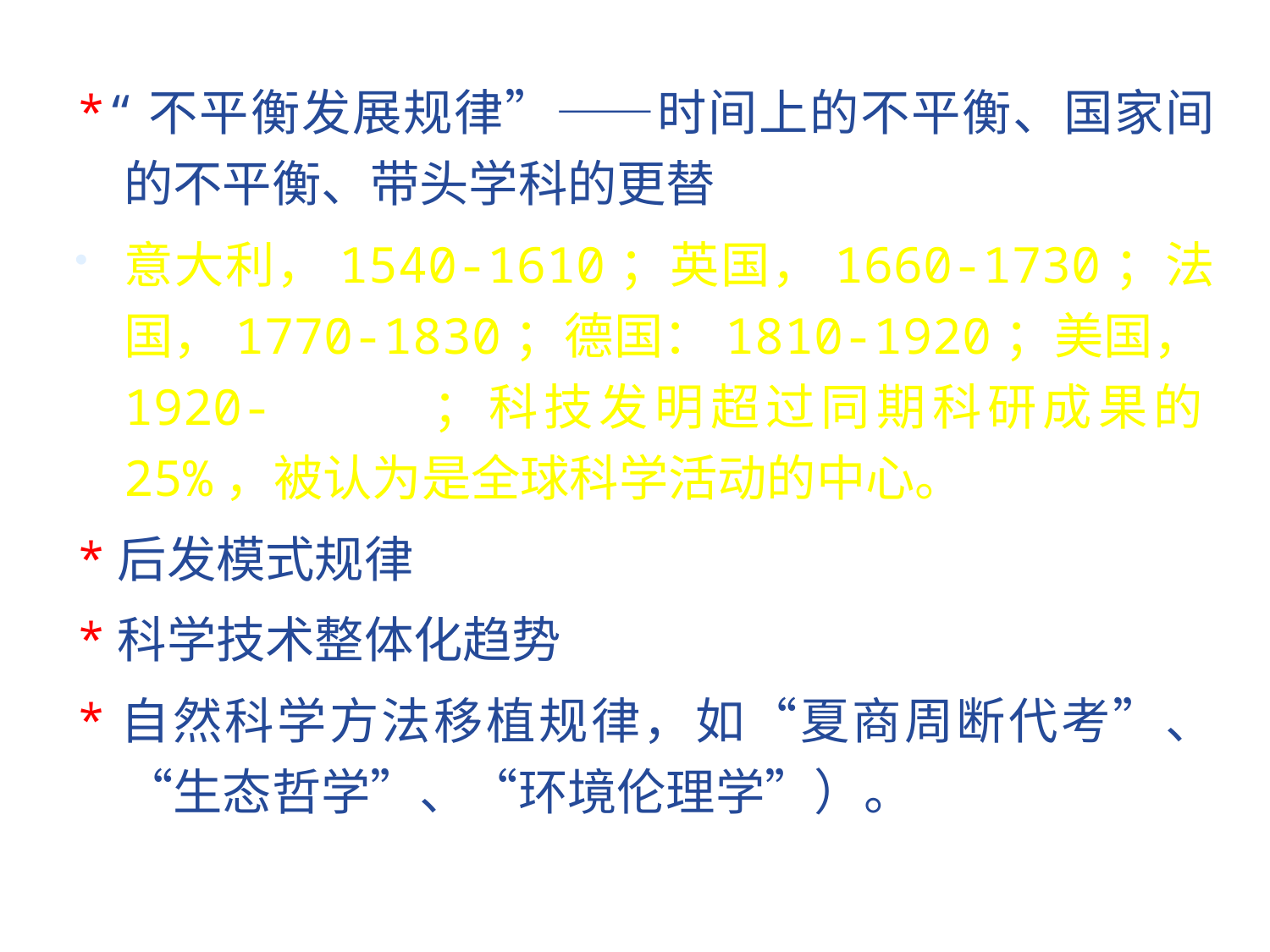

*“不平衡发展规律”——时间上的不平衡、国家间的不平衡、带头学科的更替
意大利，1540-1610；英国，1660-1730；法国，1770-1830；德国：1810-1920；美国，1920-    ；科技发明超过同期科研成果的25%，被认为是全球科学活动的中心。
*后发模式规律
*科学技术整体化趋势
*自然科学方法移植规律，如“夏商周断代考”、“生态哲学”、“环境伦理学”）。